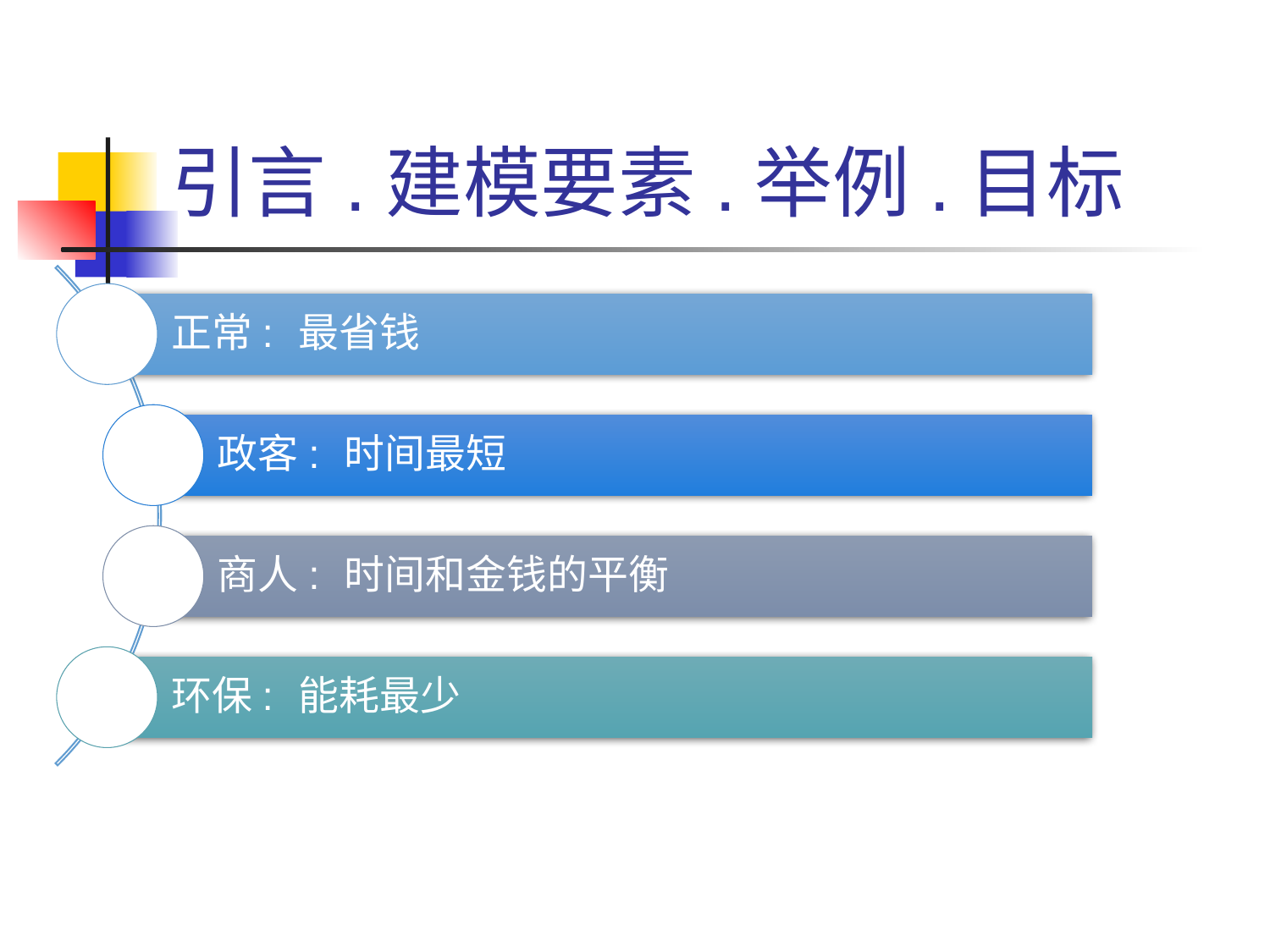

# 引言.建模要素.举例.目标
正常:	最省钱
政客:	时间最短
商人:	时间和金钱的平衡
环保:	能耗最少